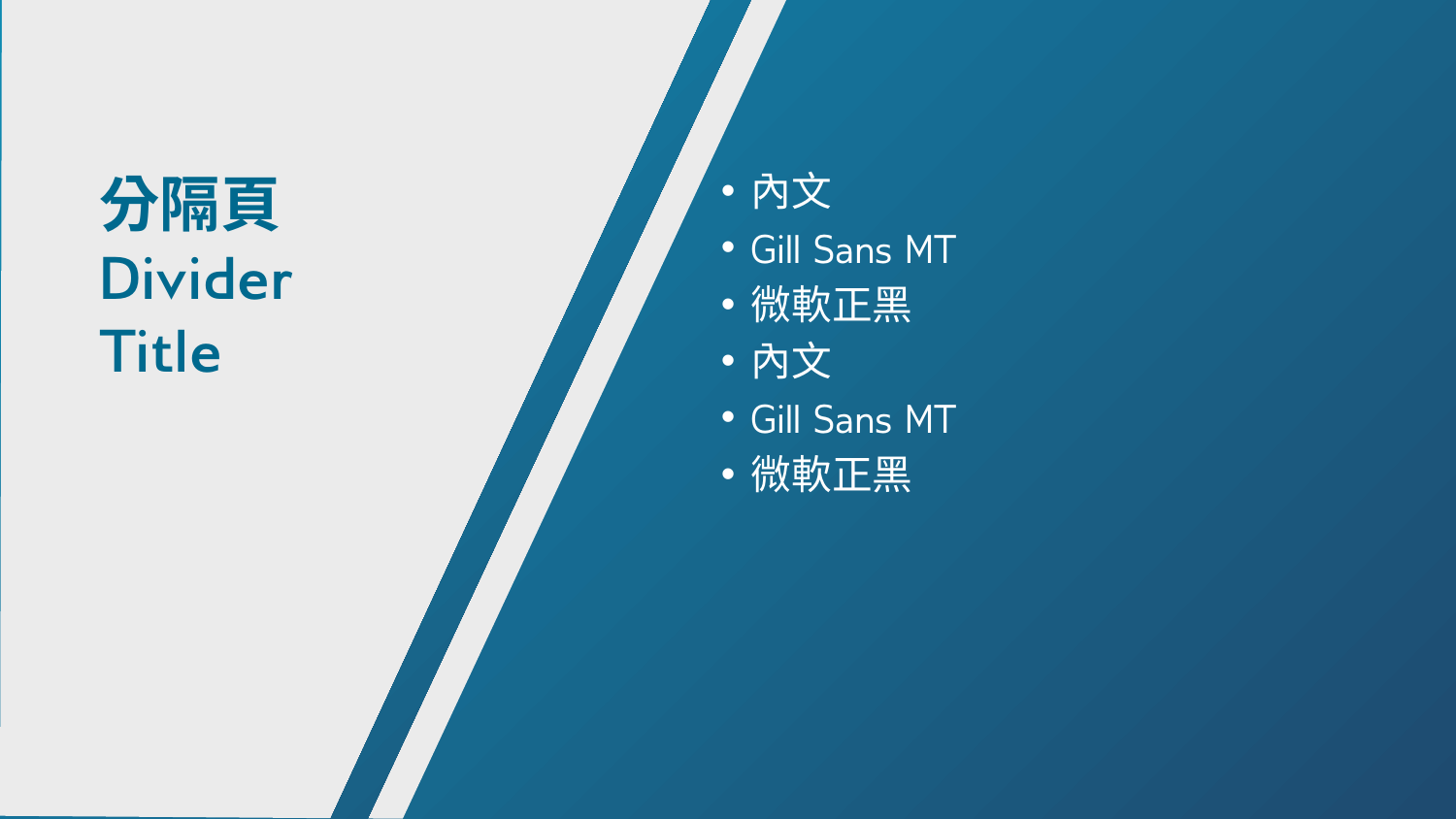

分隔頁
Divider
Title
內文
Gill Sans MT
微軟正黑
內文
Gill Sans MT
微軟正黑